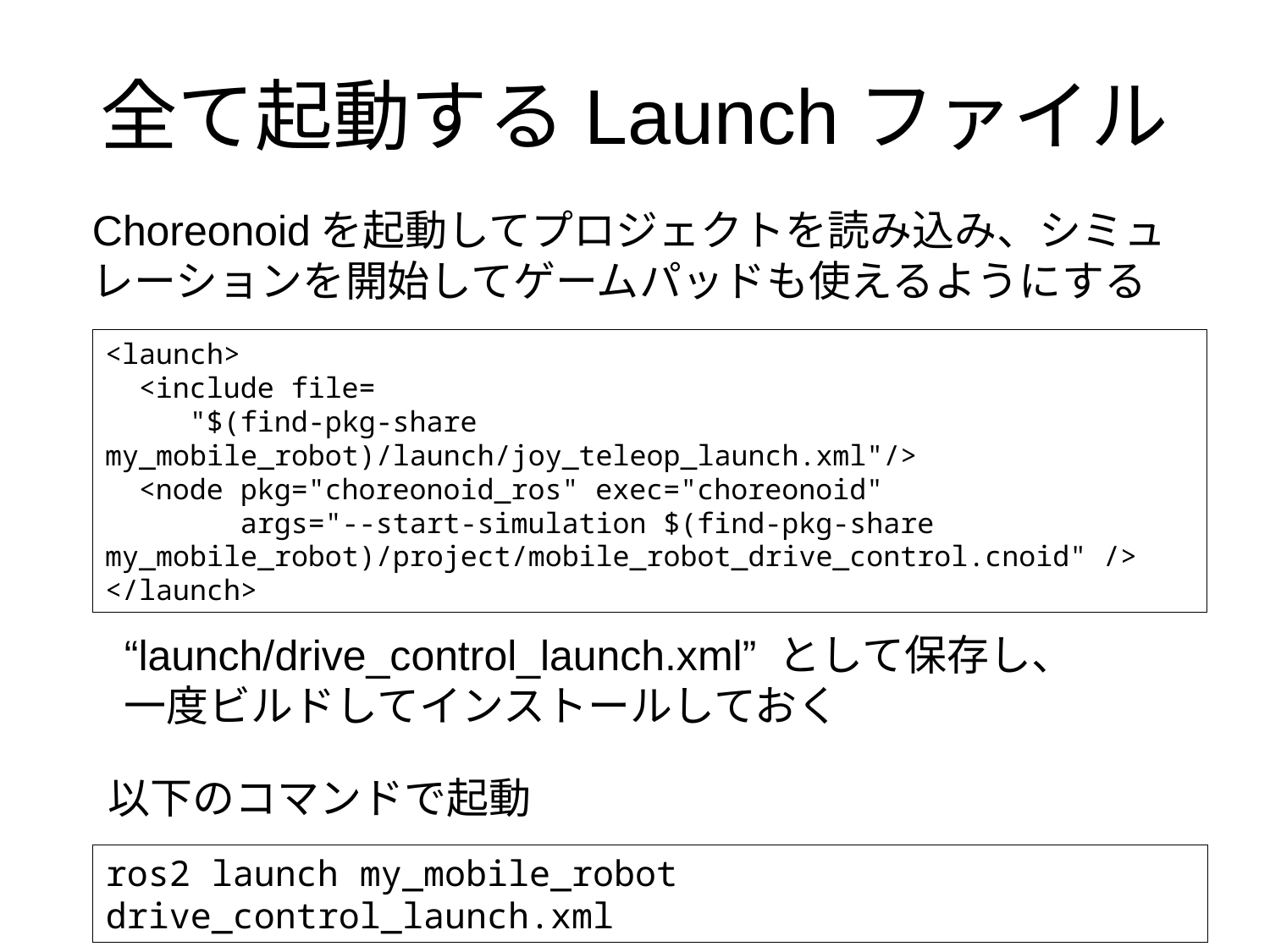

# 全て起動するLaunchファイル
Choreonoidを起動してプロジェクトを読み込み、シミュ
レーションを開始してゲームパッドも使えるようにする
<launch>
  <include file=
     "$(find-pkg-share my_mobile_robot)/launch/joy_teleop_launch.xml"/>
  <node pkg="choreonoid_ros" exec="choreonoid"
        args="--start-simulation $(find-pkg-share my_mobile_robot)/project/mobile_robot_drive_control.cnoid" />
</launch>
“launch/drive_control_launch.xml” として保存し、
一度ビルドしてインストールしておく
以下のコマンドで起動
ros2 launch my_mobile_robot drive_control_launch.xml